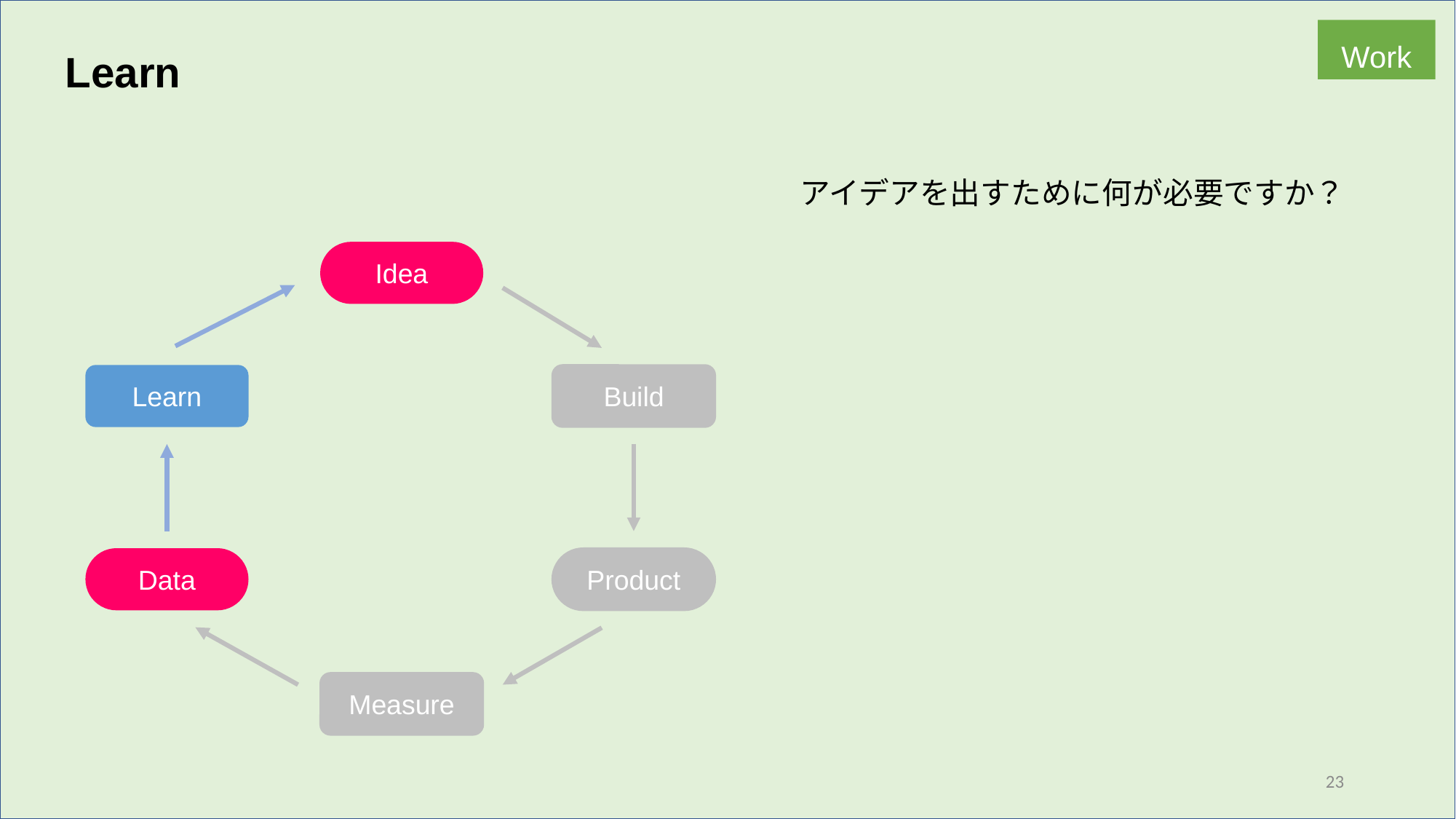

Work
Learn
アイデアを出すために何が必要ですか？
Idea
Learn
Build
Data
Product
Measure
23